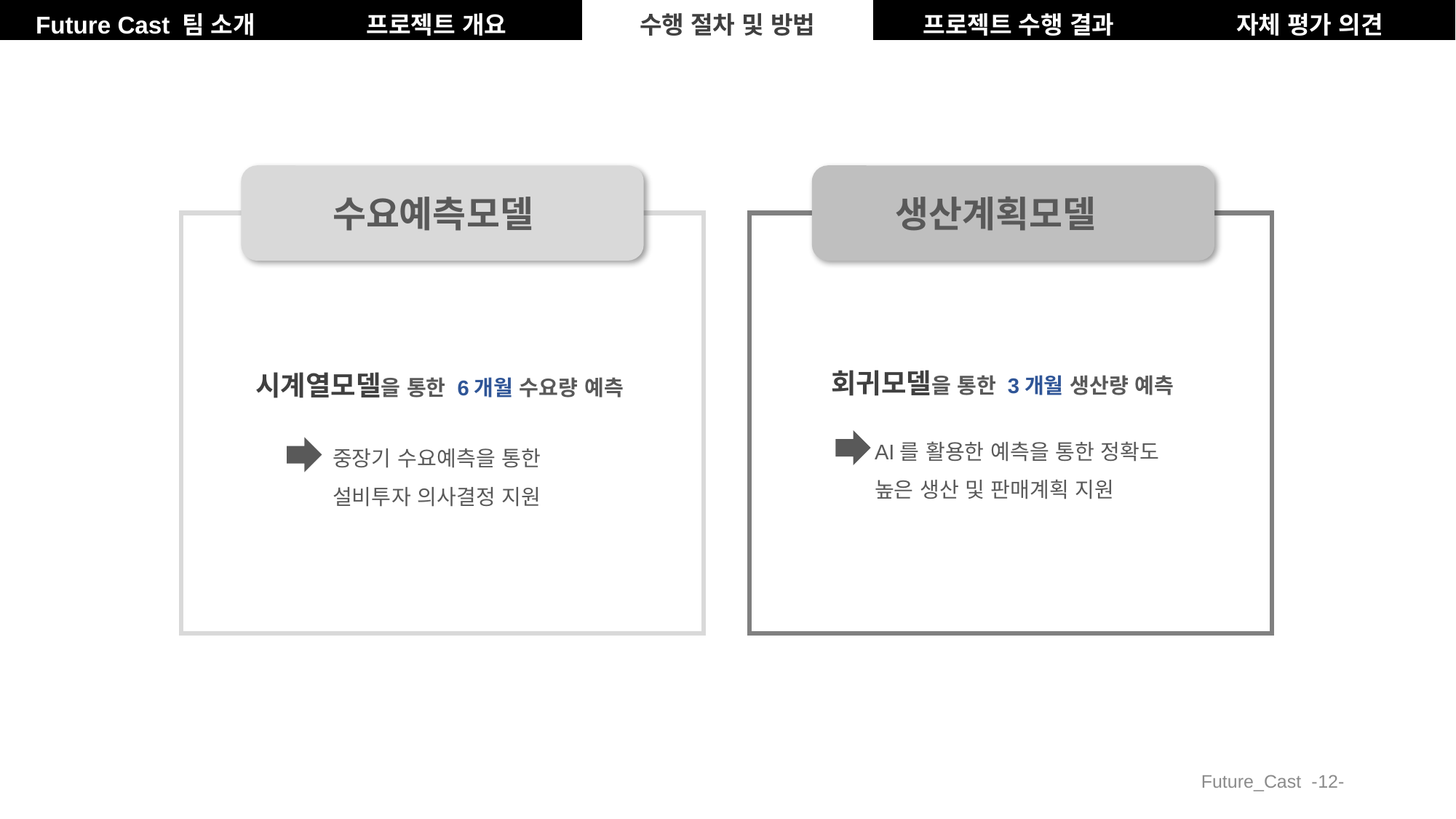

| Future Cast 팀 소개 | 프로젝트 개요 | 수행 절차 및 방법 | 프로젝트 수행 결과 | 자체 평가 의견 |
| --- | --- | --- | --- | --- |

수요예측모델
생산계획모델

회귀모델을 통한 3개월 생산량 예측
시계열모델을 통한 6개월 수요량 예측
AI를 활용한 예측을 통한 정확도 높은 생산 및 판매계획 지원
중장기 수요예측을 통한 설비투자 의사결정 지원

Future_Cast  -12-